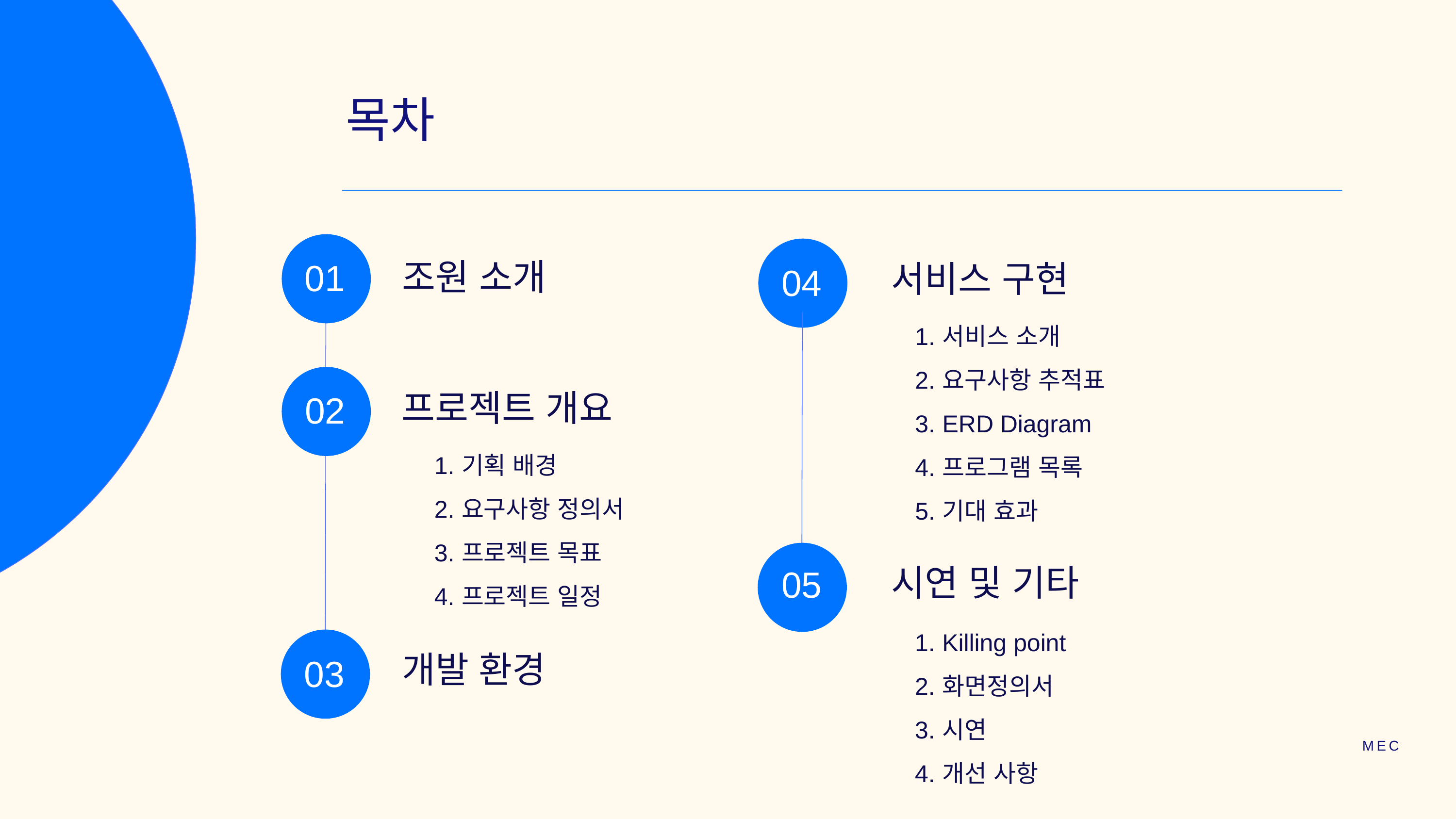

목차

조원 소개

서비스 구현
01
04
서비스 소개
요구사항 추적표
ERD Diagram
프로그램 목록
기대 효과

프로젝트 개요
02
기획 배경
요구사항 정의서
프로젝트 목표
프로젝트 일정

시연 및 기타
05
Killing point
화면정의서
시연
개선 사항

개발 환경
03
MEC